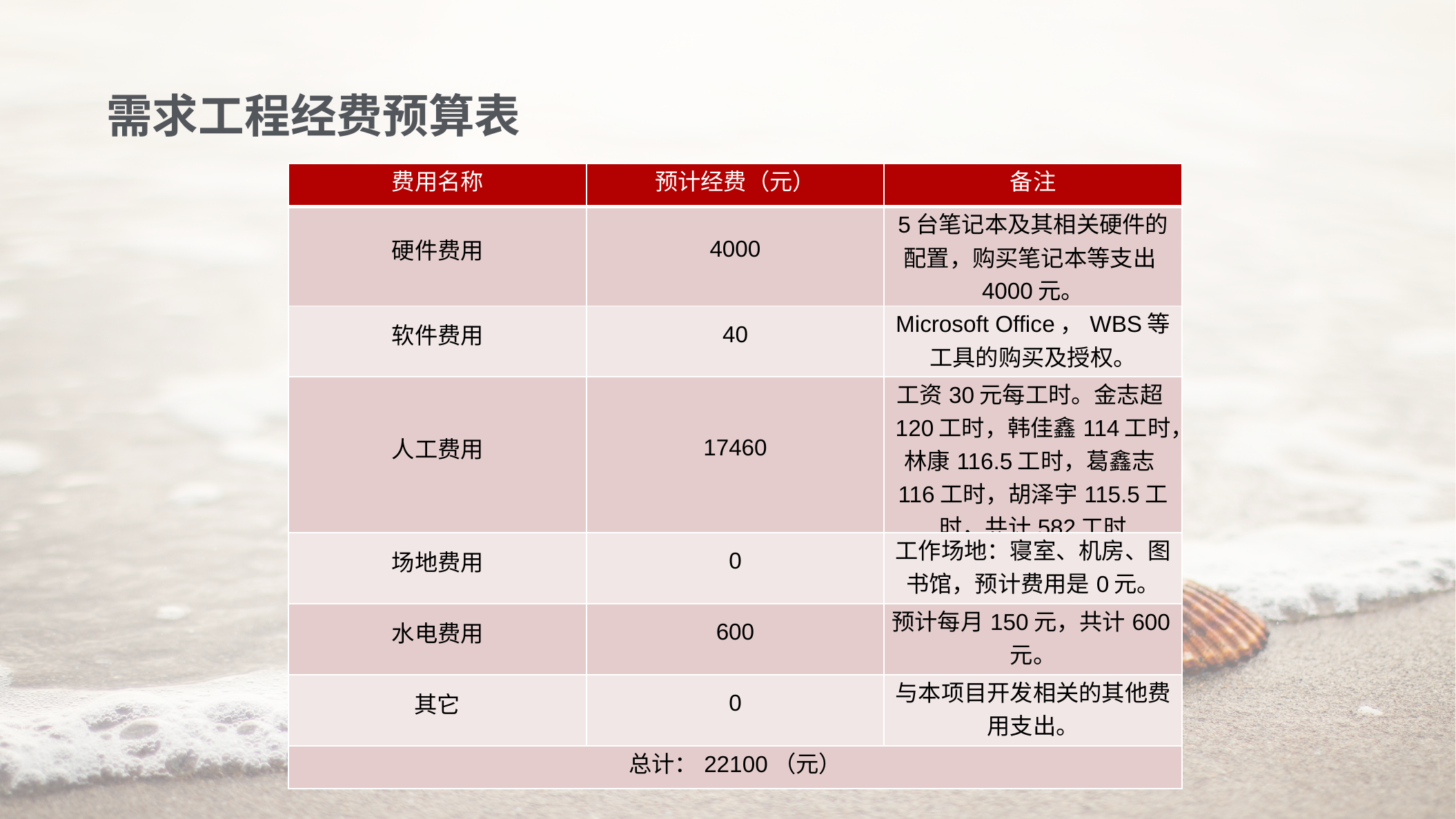

需求工程经费预算表
| 费用名称 | 预计经费（元） | 备注 |
| --- | --- | --- |
| 硬件费用 | 4000 | 5台笔记本及其相关硬件的配置，购买笔记本等支出4000元。 |
| 软件费用 | 40 | Microsoft Office，WBS等工具的购买及授权。 |
| 人工费用 | 17460 | 工资30元每工时。金志超120工时，韩佳鑫114工时，林康116.5工时，葛鑫志116工时，胡泽宇115.5工时，共计582工时 |
| 场地费用 | 0 | 工作场地：寝室、机房、图书馆，预计费用是0元。 |
| 水电费用 | 600 | 预计每月150元，共计600元。 |
| 其它 | 0 | 与本项目开发相关的其他费用支出。 |
| 总计：22100（元） |  |  |